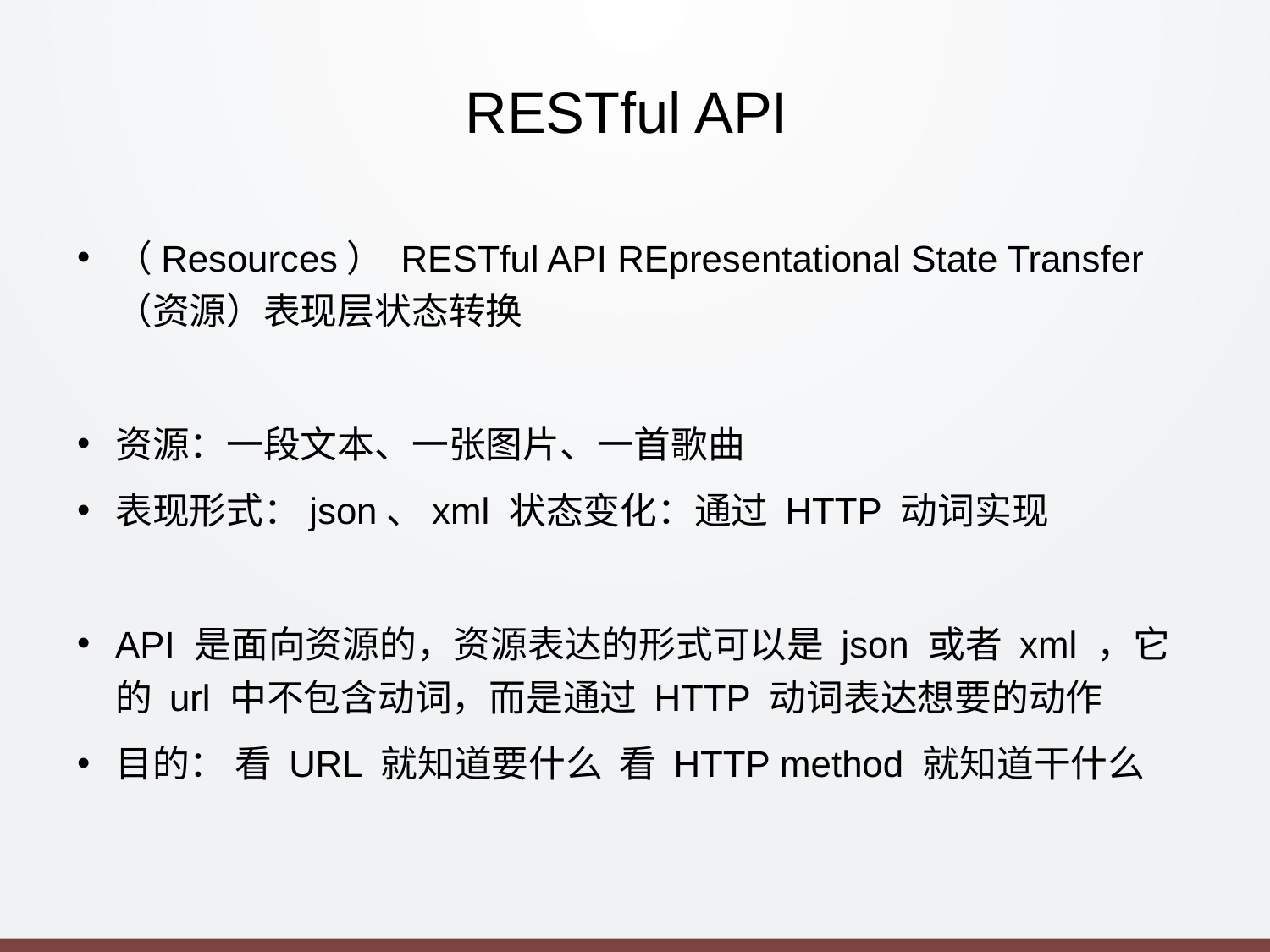

# RESTful API
（Resources） RESTful API REpresentational State Transfer （资源）表现层状态转换

资源：⼀段⽂本、⼀张图⽚、⼀⾸歌曲
表现形式：json、xml 状态变化：通过 HTTP 动词实现

API 是⾯向资源的，资源表达的形式可以是 json 或者 xml ，它的 url 中不包含动词，⽽是通过 HTTP 动词表达想要的动作
⽬的： 看 URL 就知道要什么  看 HTTP method 就知道⼲什么